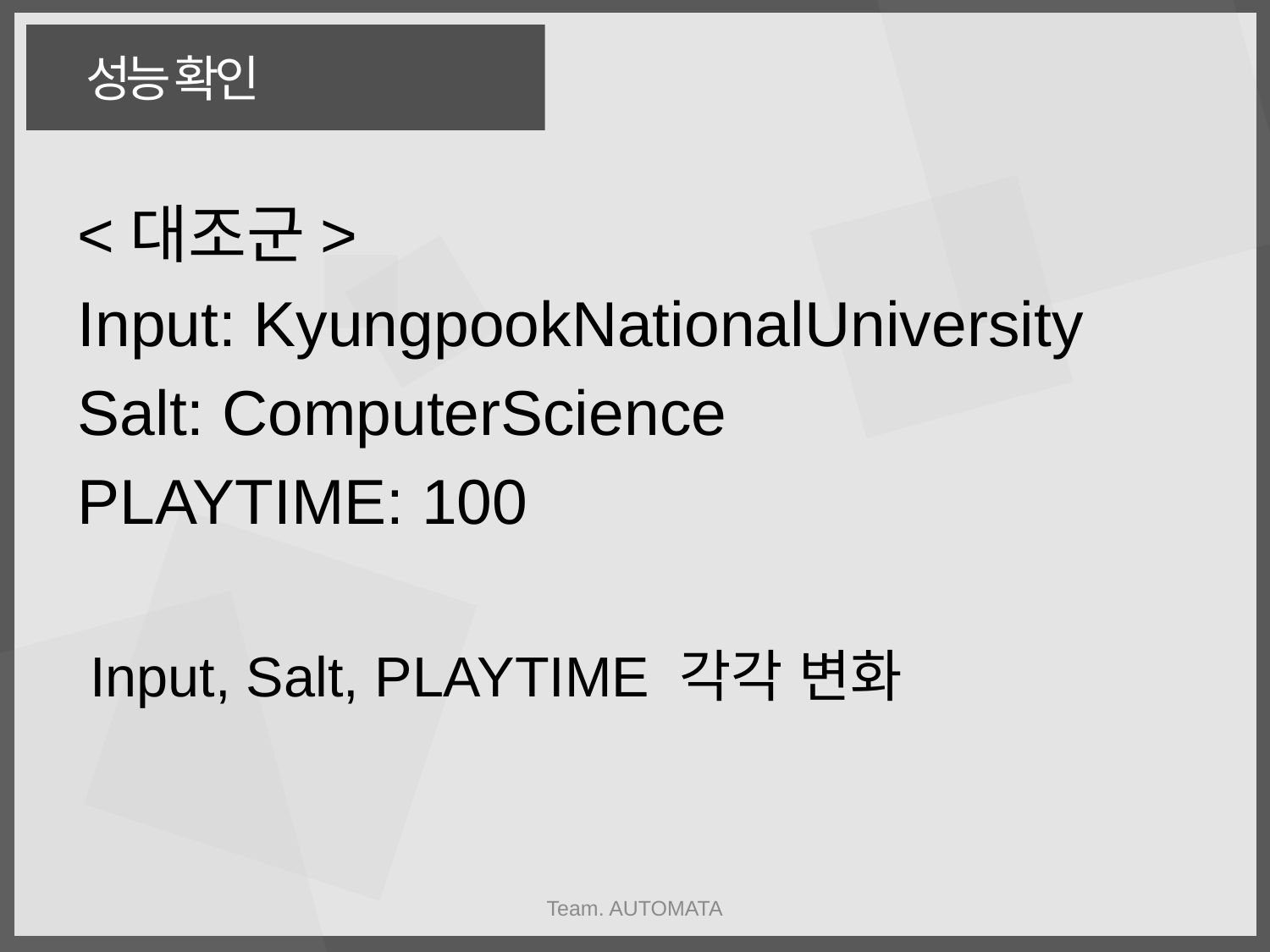

성능 확인
<대조군>
Input: KyungpookNationalUniversity
Salt: ComputerScience
PLAYTIME: 100
Input, Salt, PLAYTIME 각각 변화
Team. AUTOMATA